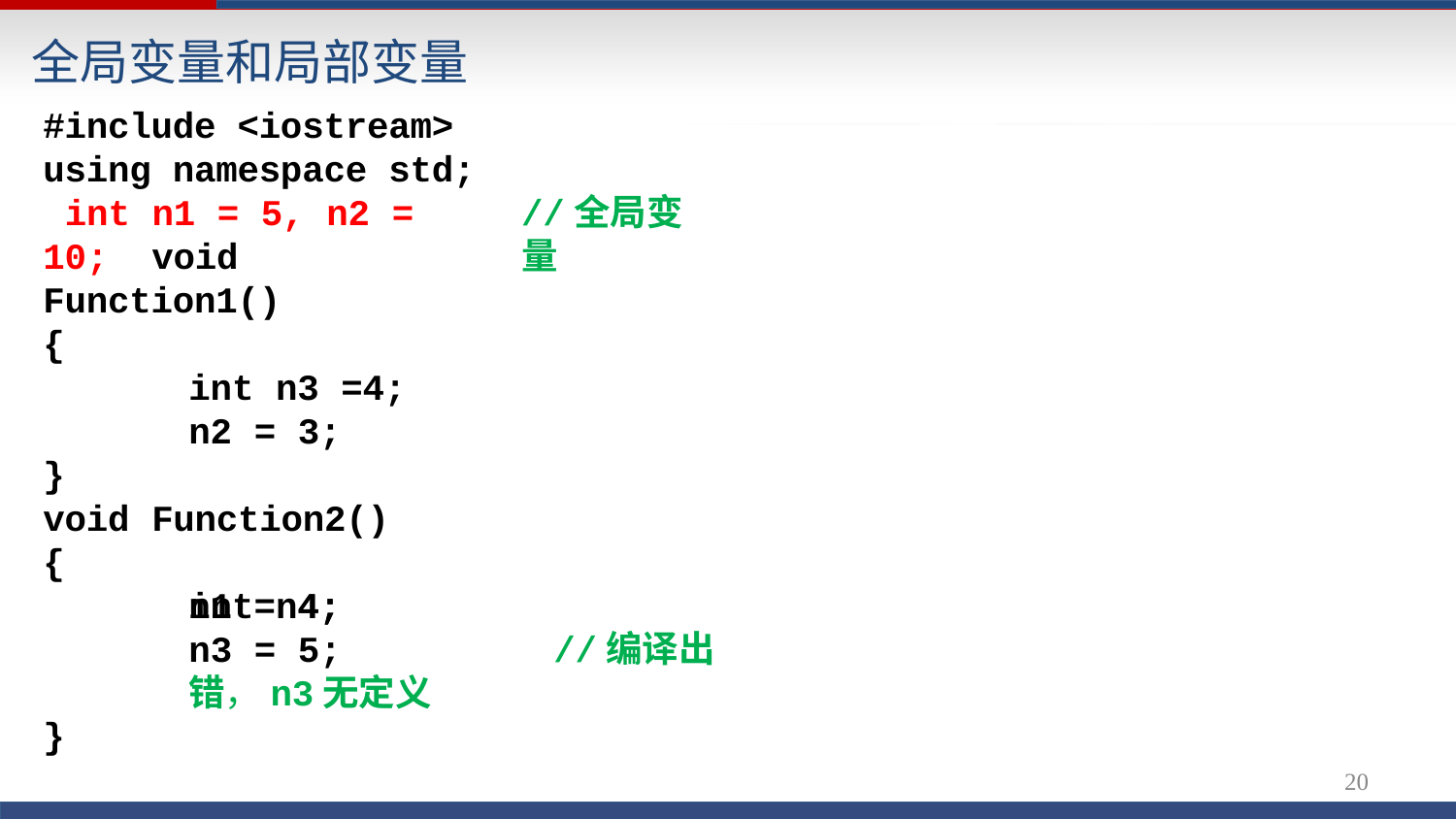

# 全局变量和局部变量
#include <iostream>  using namespace std;  int n1 = 5, n2 = 10;  void Function1()
{
int n3 =4;
n2 = 3;
}
void Function2()
{
int n4;
//全局变量
n1 = 4;
n3 = 5;	//编译出错，n3无定义
}
20